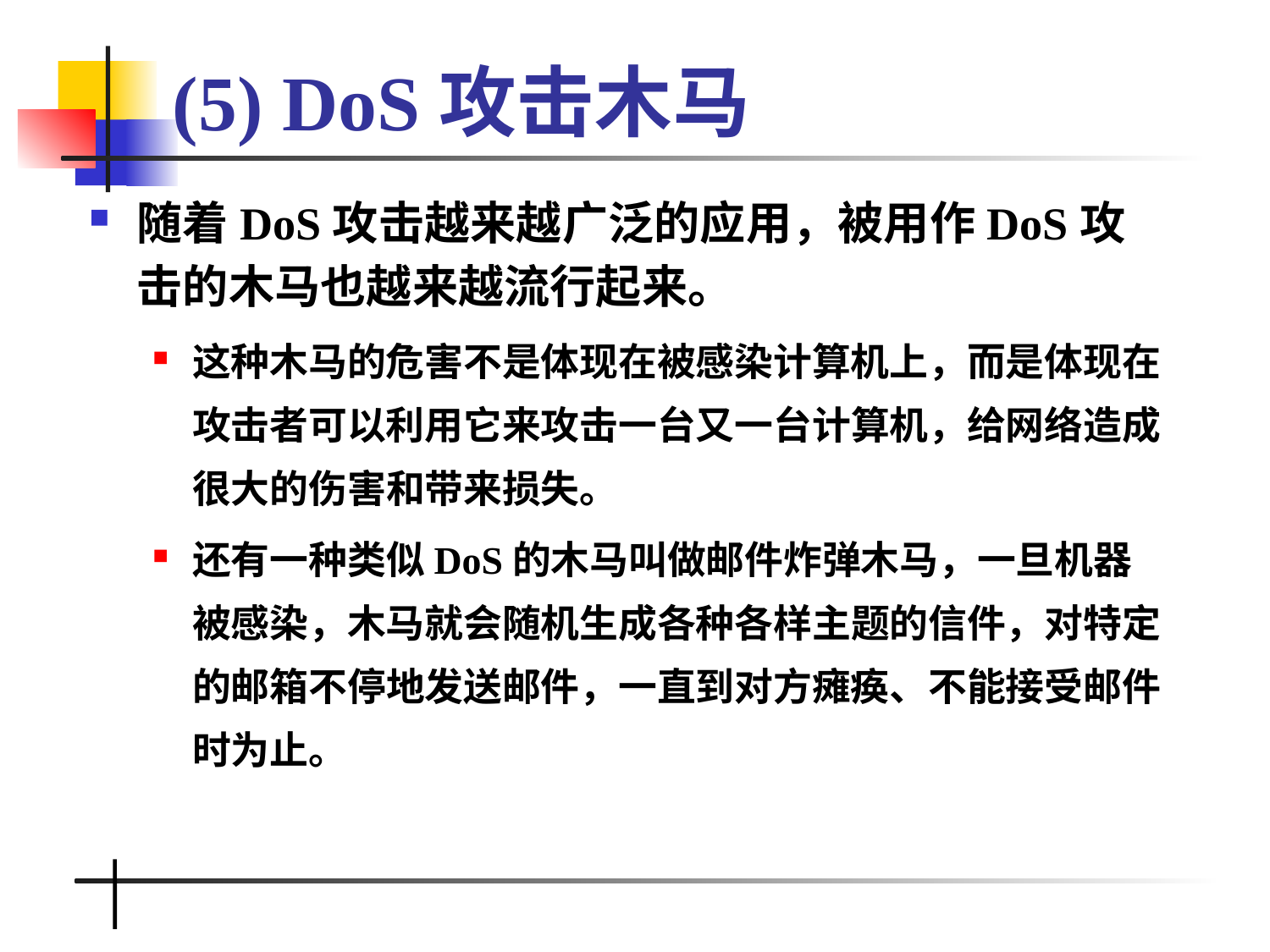

# (5) DoS攻击木马
随着DoS攻击越来越广泛的应用，被用作DoS攻击的木马也越来越流行起来。
这种木马的危害不是体现在被感染计算机上，而是体现在攻击者可以利用它来攻击一台又一台计算机，给网络造成很大的伤害和带来损失。
还有一种类似DoS的木马叫做邮件炸弹木马，一旦机器被感染，木马就会随机生成各种各样主题的信件，对特定的邮箱不停地发送邮件，一直到对方瘫痪、不能接受邮件时为止。